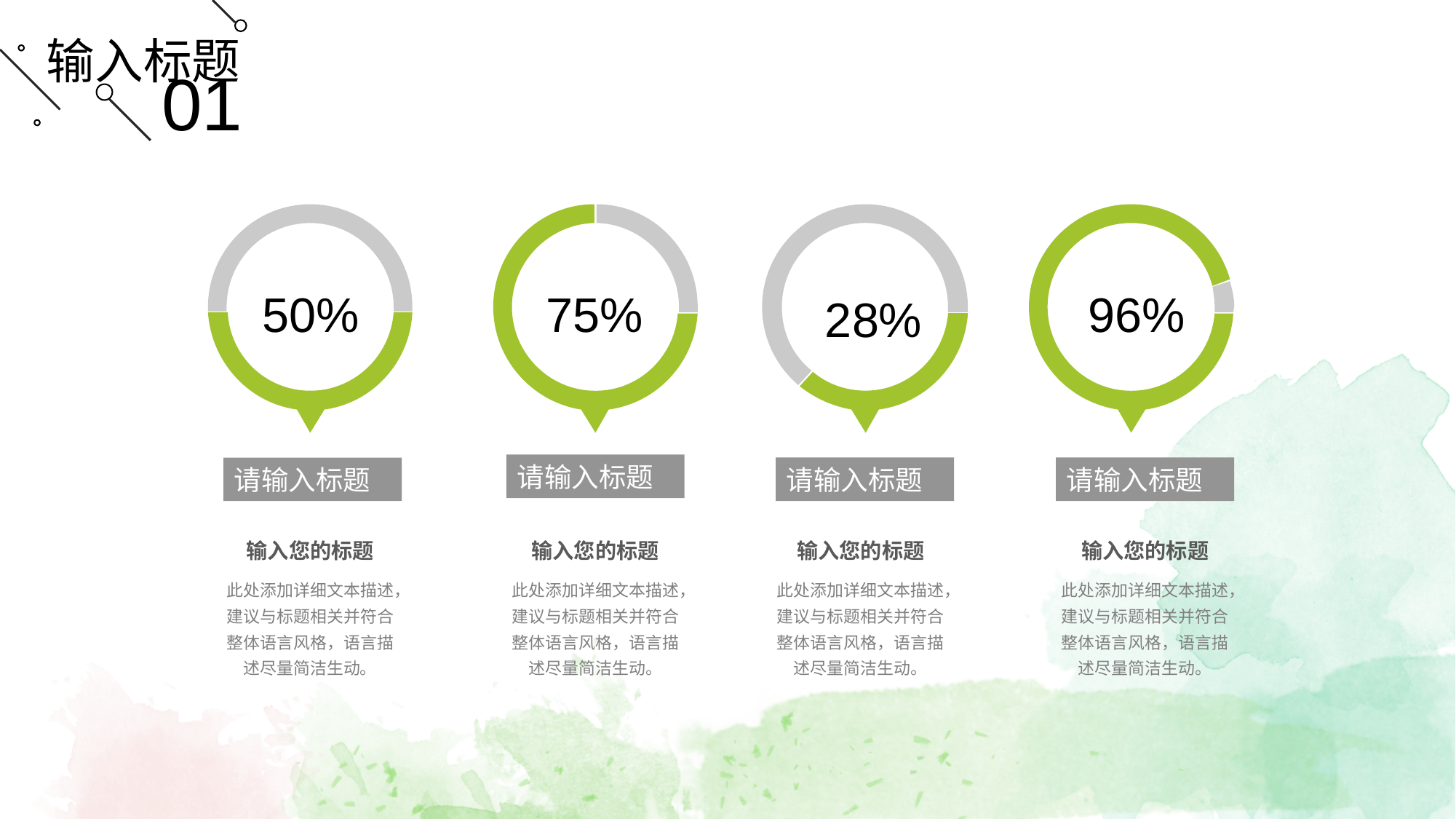

输入标题

01

50%
75%
96%

28%

请输入标题
请输入标题
请输入标题
请输入标题
输入您的标题
此处添加详细文本描述，建议与标题相关并符合整体语言风格，语言描述尽量简洁生动。
输入您的标题
此处添加详细文本描述，建议与标题相关并符合整体语言风格，语言描述尽量简洁生动。
输入您的标题
此处添加详细文本描述，建议与标题相关并符合整体语言风格，语言描述尽量简洁生动。
输入您的标题
此处添加详细文本描述，建议与标题相关并符合整体语言风格，语言描述尽量简洁生动。